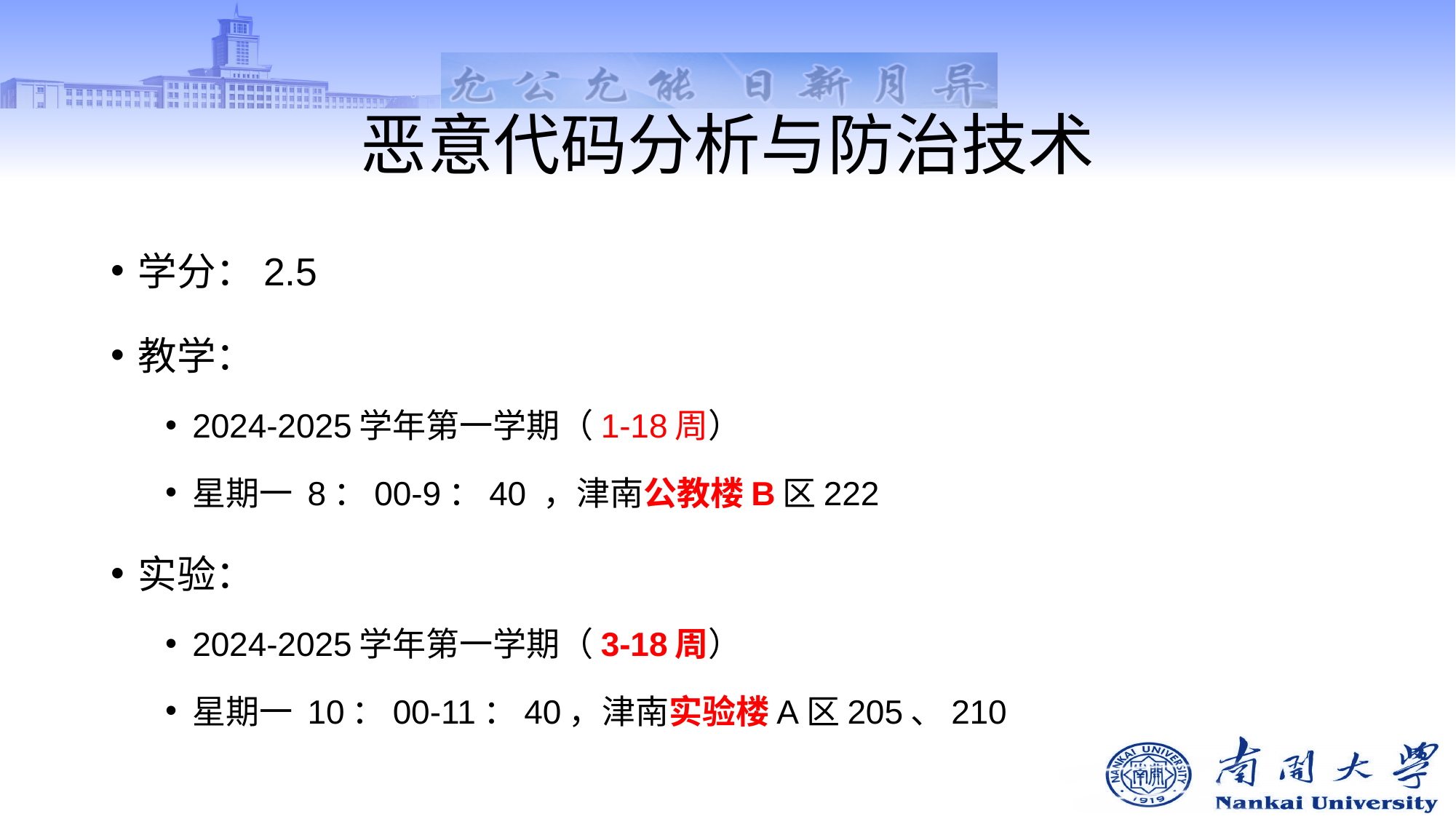

# 恶意代码分析与防治技术
学分：2.5
教学：
2024-2025学年第一学期（1-18周）
星期一 8：00-9：40 ，津南公教楼B区222
实验：
2024-2025学年第一学期（3-18周）
星期一 10：00-11：40，津南实验楼A区205、210